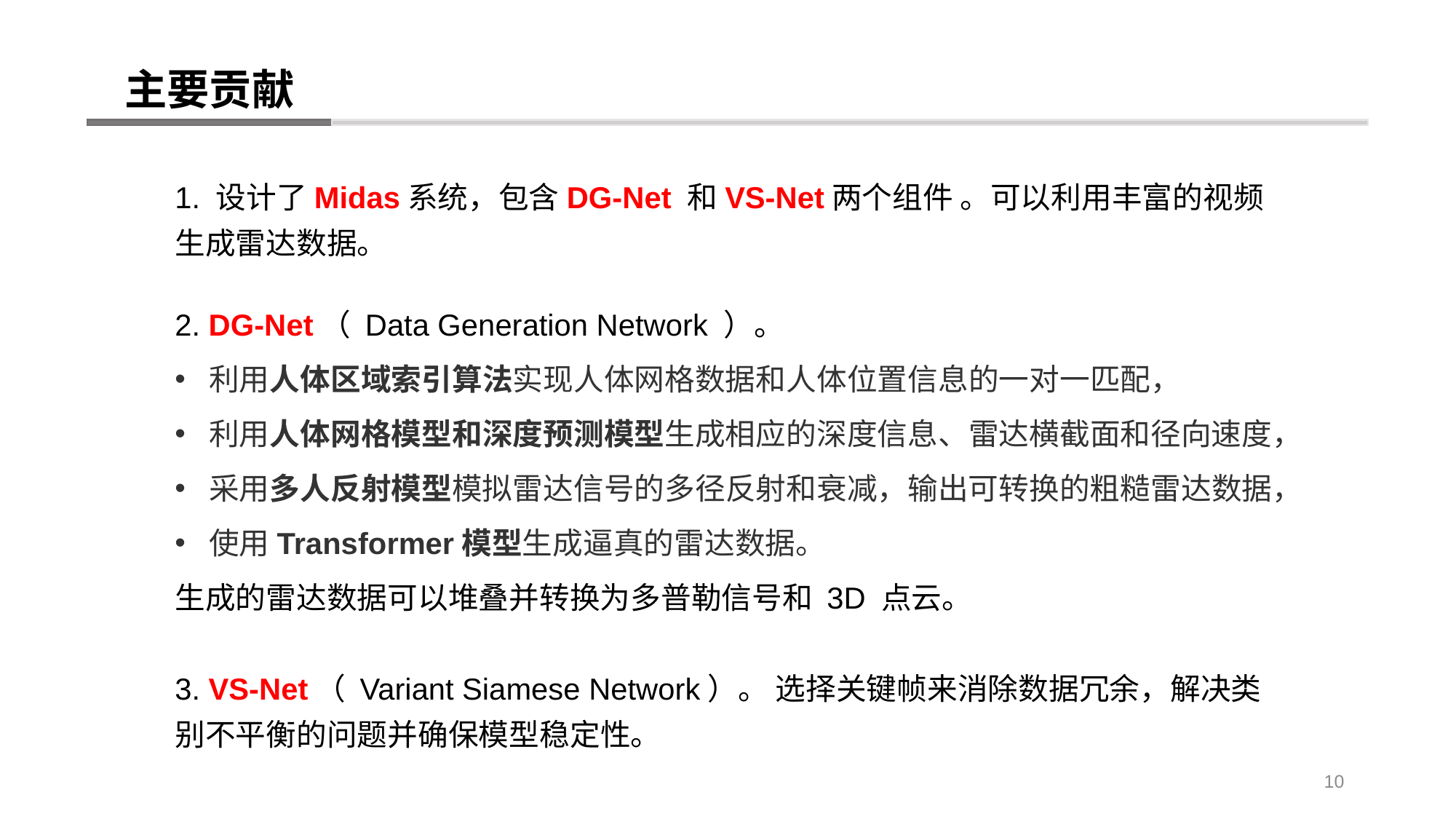

主要贡献

1. 设计了Midas系统，包含DG-Net 和VS-Net两个组件 。可以利用丰富的视频生成雷达数据。
2. DG-Net（ Data Generation Network ）。
利用人体区域索引算法实现人体网格数据和人体位置信息的一对一匹配，
利用人体网格模型和深度预测模型生成相应的深度信息、雷达横截面和径向速度，
采用多人反射模型模拟雷达信号的多径反射和衰减，输出可转换的粗糙雷达数据，
使用Transformer模型生成逼真的雷达数据。
生成的雷达数据可以堆叠并转换为多普勒信号和 3D 点云。

3. VS-Net（ Variant Siamese Network）。 选择关键帧来消除数据冗余，解决类别不平衡的问题并确保模型稳定性。

10